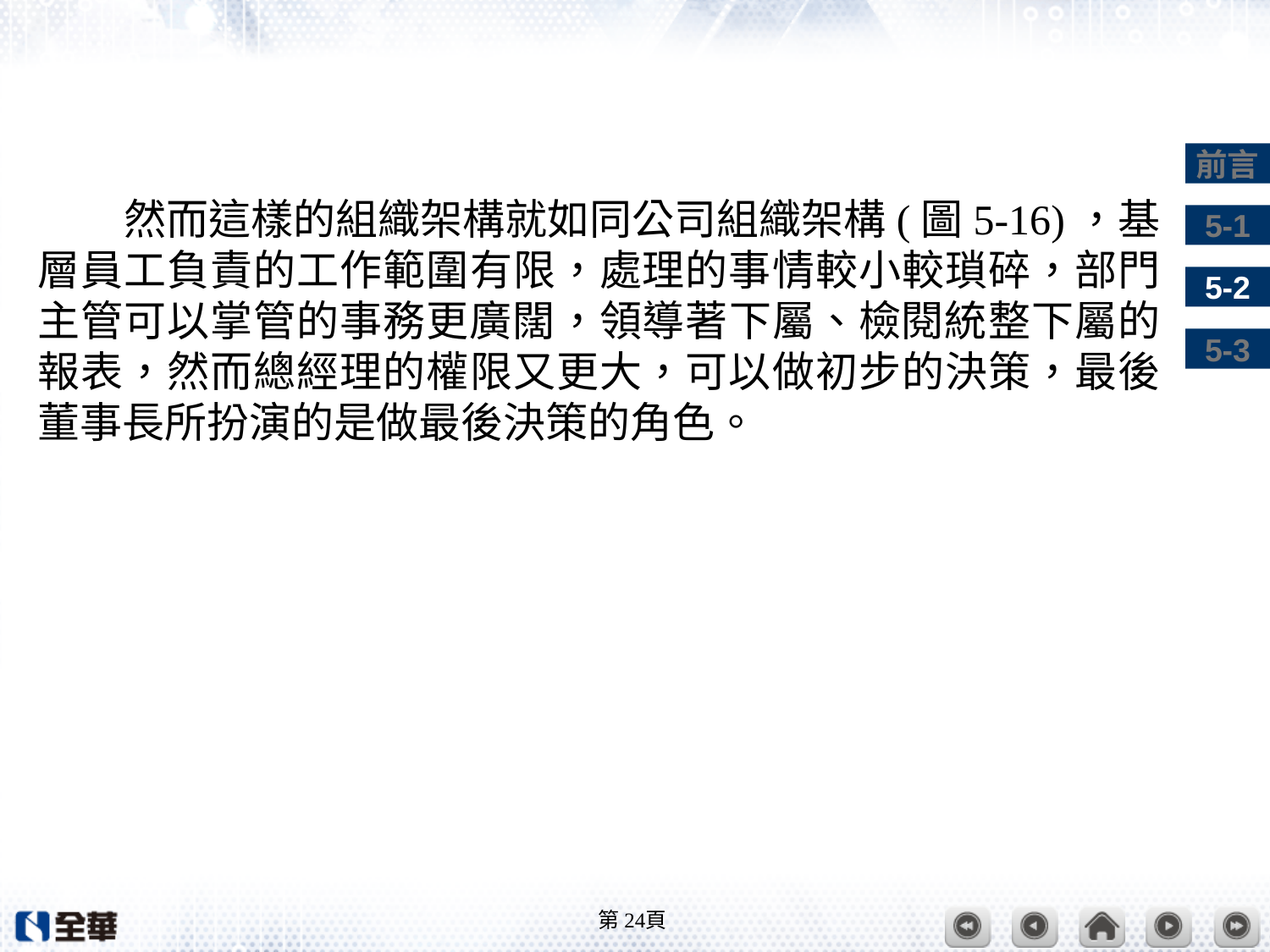

#
        然而這樣的組織架構就如同公司組織架構(圖5-16)，基層員工負責的工作範圍有限，處理的事情較小較瑣碎，部門主管可以掌管的事務更廣闊，領導著下屬、檢閱統整下屬的報表，然而總經理的權限又更大，可以做初步的決策，最後董事長所扮演的是做最後決策的角色。